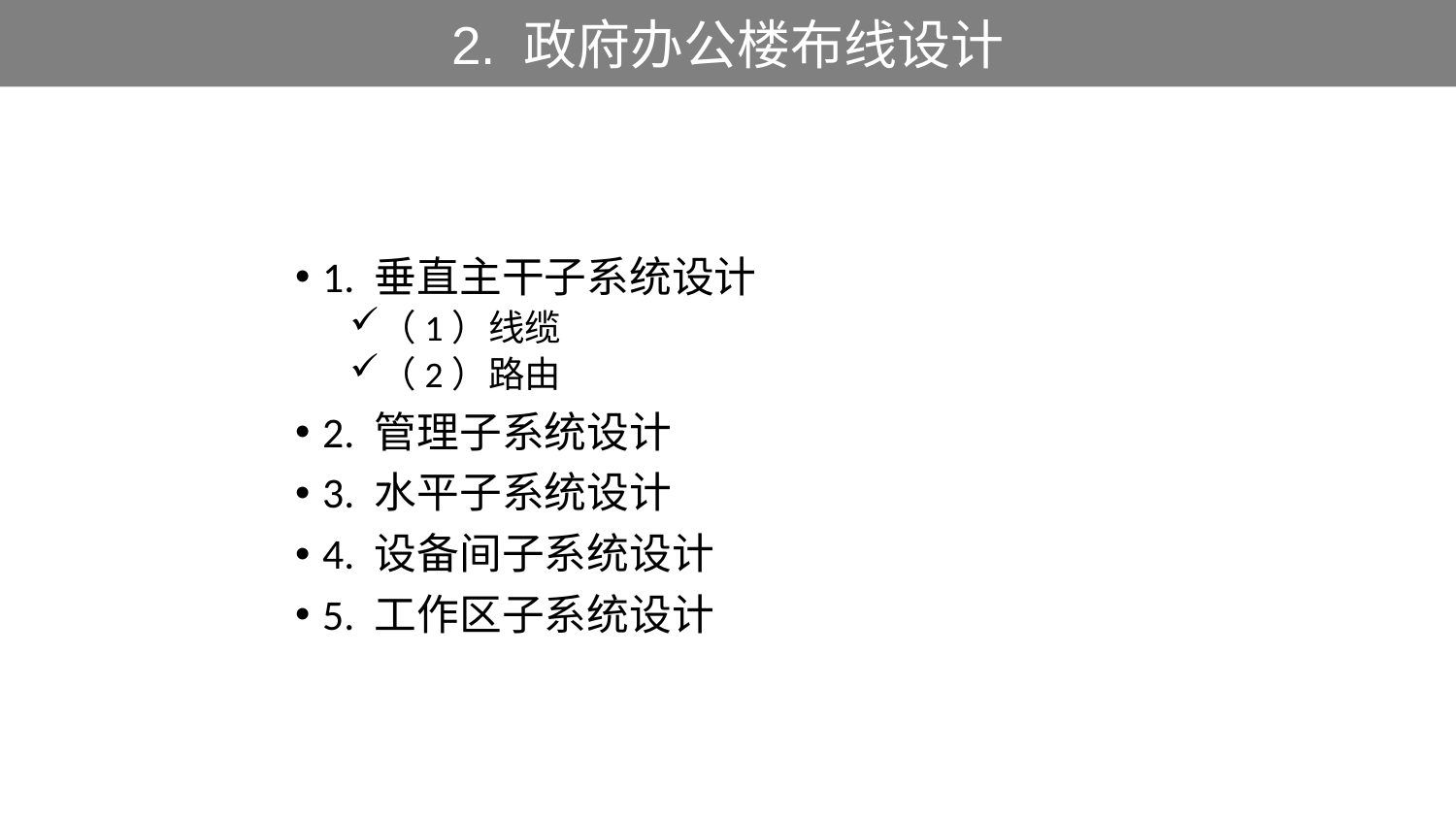

# 2. 政府办公楼布线设计
1. 垂直主干子系统设计
（1）线缆
（2）路由
2. 管理子系统设计
3. 水平子系统设计
4. 设备间子系统设计
5. 工作区子系统设计